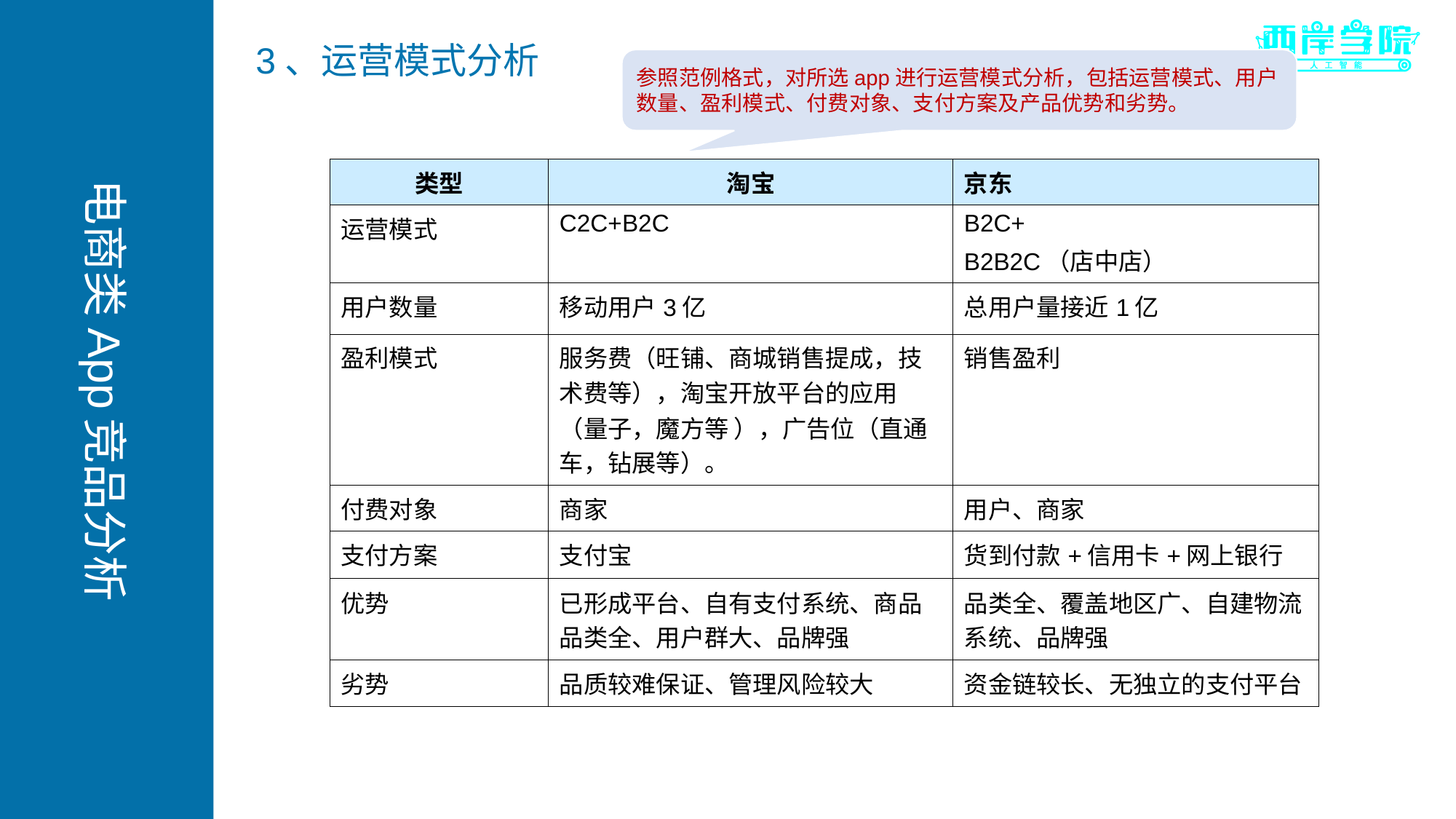

3、运营模式分析
参照范例格式，对所选app进行运营模式分析，包括运营模式、用户数量、盈利模式、付费对象、支付方案及产品优势和劣势。
| 类型 | 淘宝 | 京东 |
| --- | --- | --- |
| 运营模式 | C2C+B2C | B2C+ B2B2C（店中店） |
| 用户数量 | 移动用户3亿 | 总用户量接近1亿 |
| 盈利模式 | 服务费（旺铺、商城销售提成，技术费等），淘宝开放平台的应用（量子，魔方等 ），广告位（直通车，钻展等）。 | 销售盈利 |
| 付费对象 | 商家 | 用户、商家 |
| 支付方案 | 支付宝 | 货到付款+信用卡+网上银行 |
| 优势 | 已形成平台、自有支付系统、商品品类全、用户群大、品牌强 | 品类全、覆盖地区广、自建物流系统、品牌强 |
| 劣势 | 品质较难保证、管理风险较大 | 资金链较长、无独立的支付平台 |
电商类App竞品分析